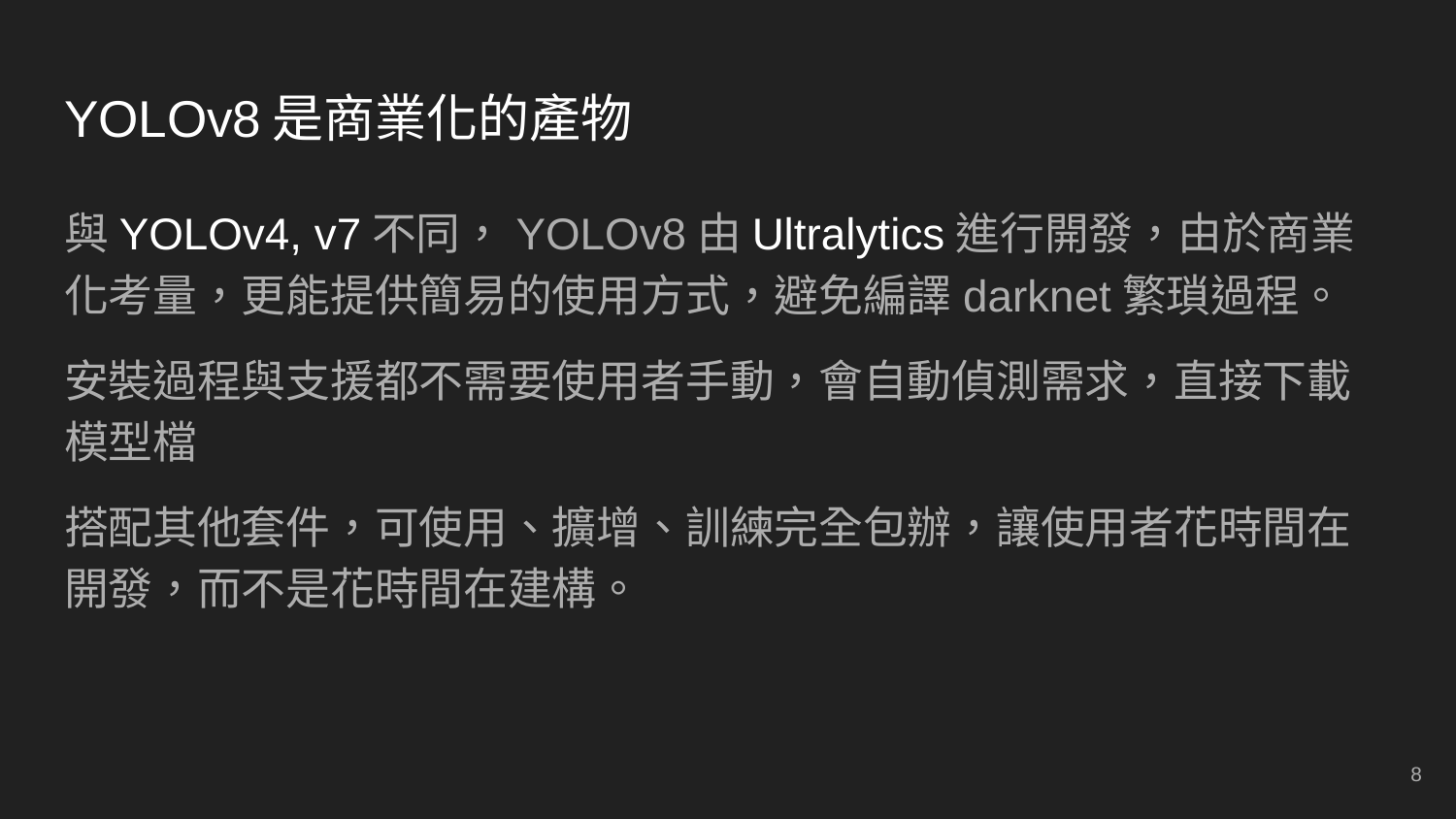

# YOLOv8是商業化的產物
與YOLOv4, v7不同，YOLOv8由Ultralytics進行開發，由於商業化考量，更能提供簡易的使用方式，避免編譯darknet繁瑣過程。
安裝過程與支援都不需要使用者手動，會自動偵測需求，直接下載模型檔
搭配其他套件，可使用、擴增、訓練完全包辦，讓使用者花時間在開發，而不是花時間在建構。
8